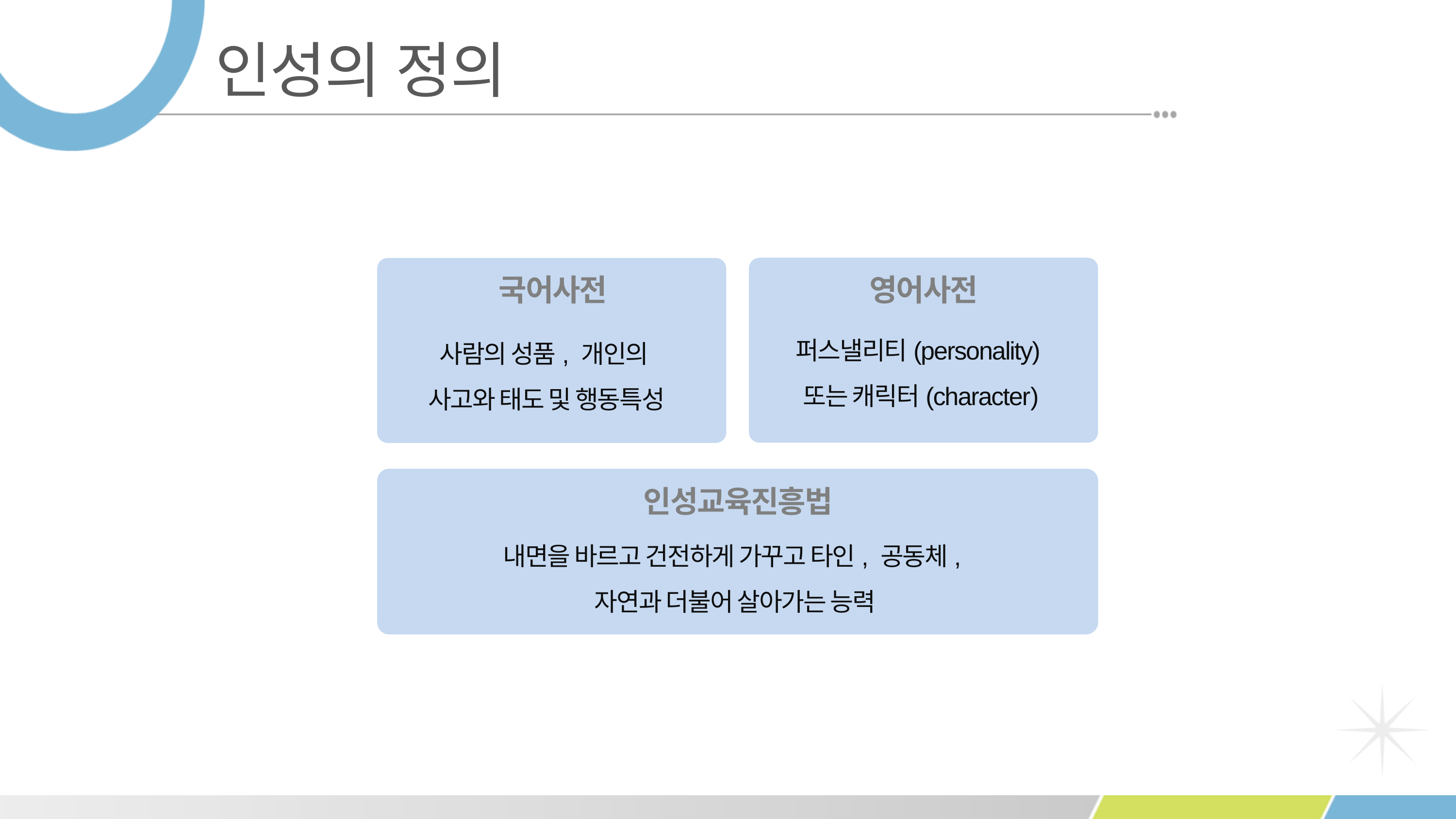

인성의 정의

국어사전
영어사전
사람의 성품, 개인의
사고와 태도 및 행동특성
퍼스낼리티(personality)
또는 캐릭터(character)

인성교육진흥법
내면을 바르고 건전하게 가꾸고 타인, 공동체,
자연과 더불어 살아가는 능력